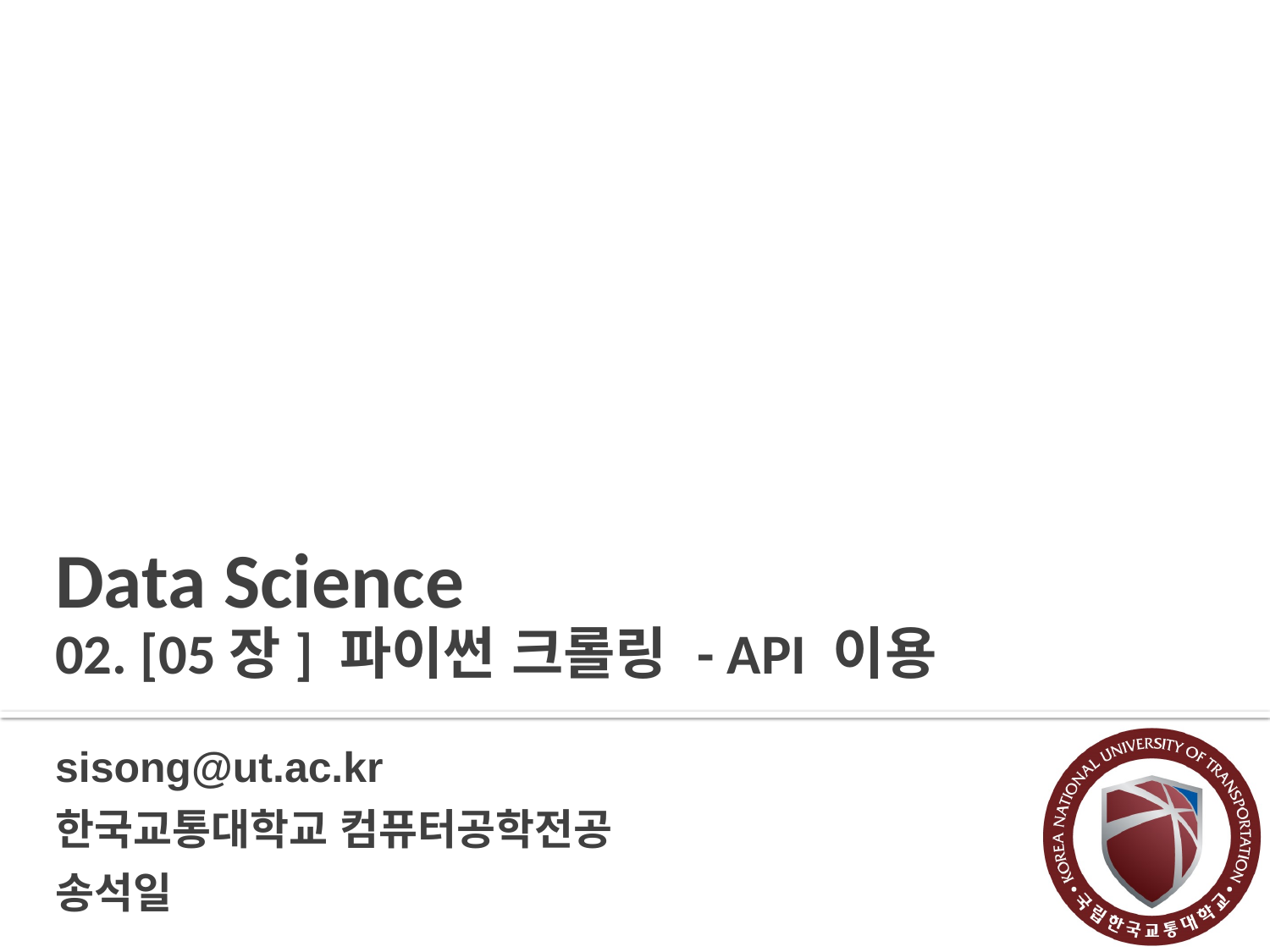

# Data Science 02. [05장] 파이썬 크롤링 - API 이용
sisong@ut.ac.kr
한국교통대학교 컴퓨터공학전공
송석일